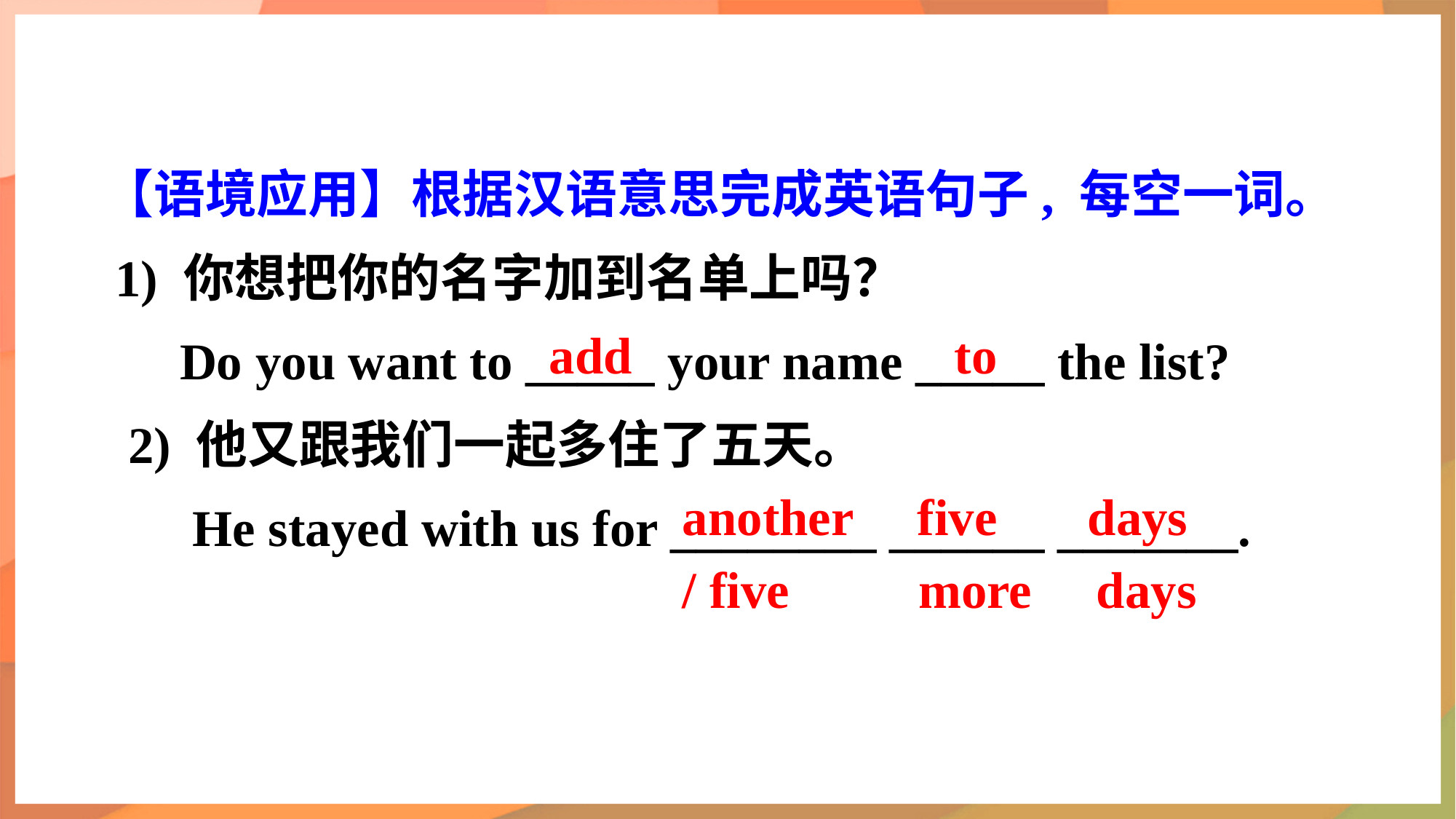

【语境应用】根据汉语意思完成英语句子, 每空一词。
 1) 你想把你的名字加到名单上吗？
      Do you want to _____ your name _____ the list?
  2) 他又跟我们一起多住了五天。
       He stayed with us for ________ ______ _______.
add                         to
 another     five       days
 / five          more     days